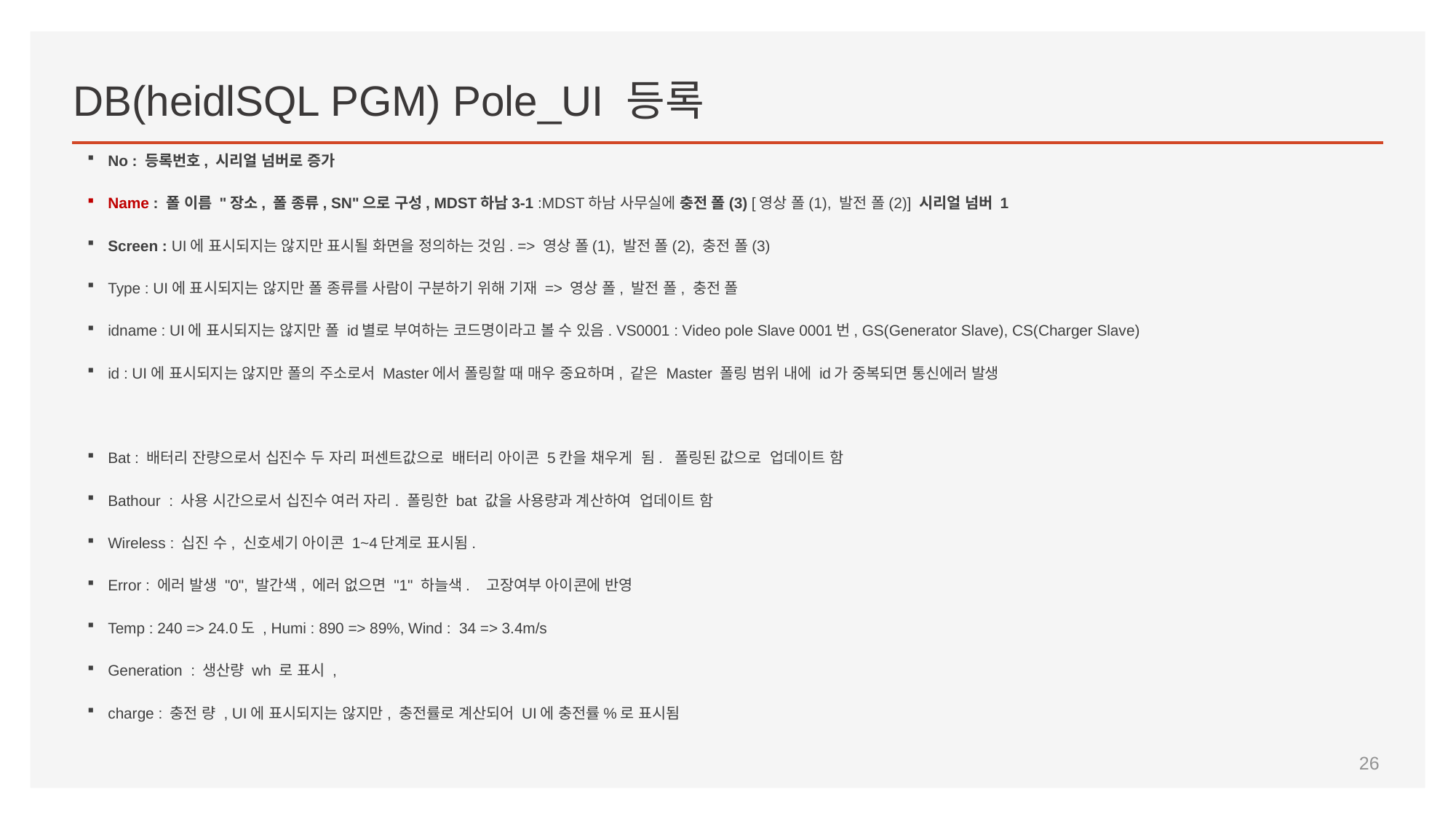

# DB(heidlSQL PGM) Pole_UI 등록
No : 등록번호, 시리얼 넘버로 증가
Name : 폴 이름 "장소, 폴 종류, SN"으로 구성, MDST하남3-1 :MDST하남 사무실에 충전 폴(3) [영상 폴(1), 발전 폴(2)] 시리얼 넘버 1
Screen : UI에 표시되지는 않지만 표시될 화면을 정의하는 것임. => 영상 폴(1), 발전 폴(2), 충전 폴(3)
Type : UI에 표시되지는 않지만 폴 종류를 사람이 구분하기 위해 기재 => 영상 폴, 발전 폴, 충전 폴
idname : UI에 표시되지는 않지만 폴 id별로 부여하는 코드명이라고 볼 수 있음. VS0001 : Video pole Slave 0001번, GS(Generator Slave), CS(Charger Slave)
id : UI에 표시되지는 않지만 폴의 주소로서 Master에서 폴링할 때 매우 중요하며, 같은 Master 폴링 범위 내에 id가 중복되면 통신에러 발생

Bat : 배터리 잔량으로서 십진수 두 자리 퍼센트값으로  배터리 아이콘 5칸을 채우게  됨.  폴링된 값으로  업데이트 함
Bathour  : 사용 시간으로서 십진수 여러 자리. 폴링한 bat 값을 사용량과 계산하여  업데이트 함
Wireless : 십진 수, 신호세기 아이콘 1~4단계로 표시됨.
Error : 에러 발생 "0", 발간색, 에러 없으면 "1" 하늘색.   고장여부 아이콘에 반영
Temp : 240 => 24.0도 , Humi : 890 => 89%, Wind :  34 => 3.4m/s
Generation  : 생산량 wh 로 표시 ,
charge : 충전 량 , UI에 표시되지는 않지만, 충전률로 계산되어 UI에 충전률%로 표시됨

26